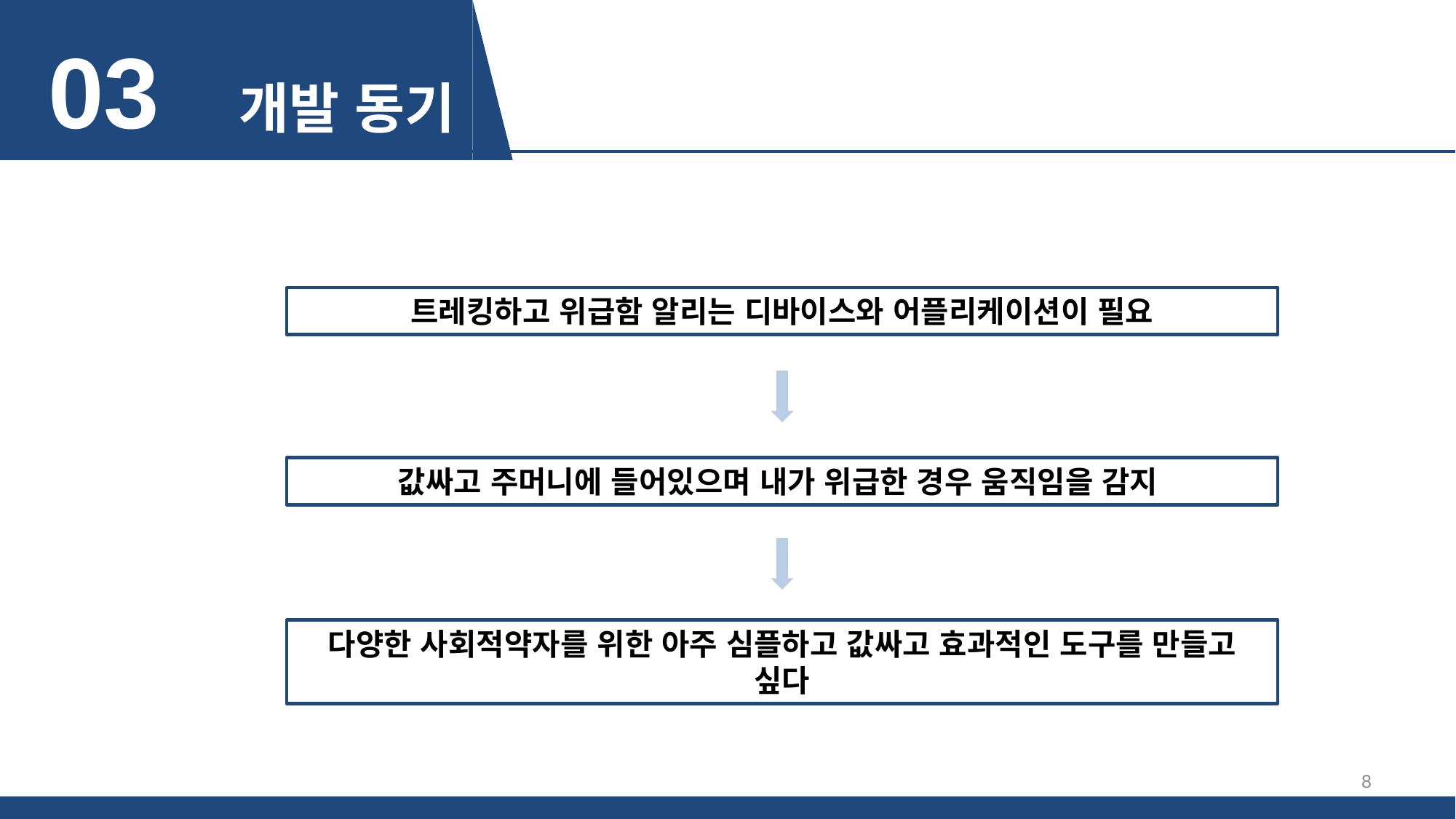

03  개발 동기
트레킹하고 위급함 알리는 디바이스와 어플리케이션이 필요

값싸고 주머니에 들어있으며 내가 위급한 경우 움직임을 감지

다양한 사회적약자를 위한 아주 심플하고 값싸고 효과적인 도구를 만들고 싶다
8